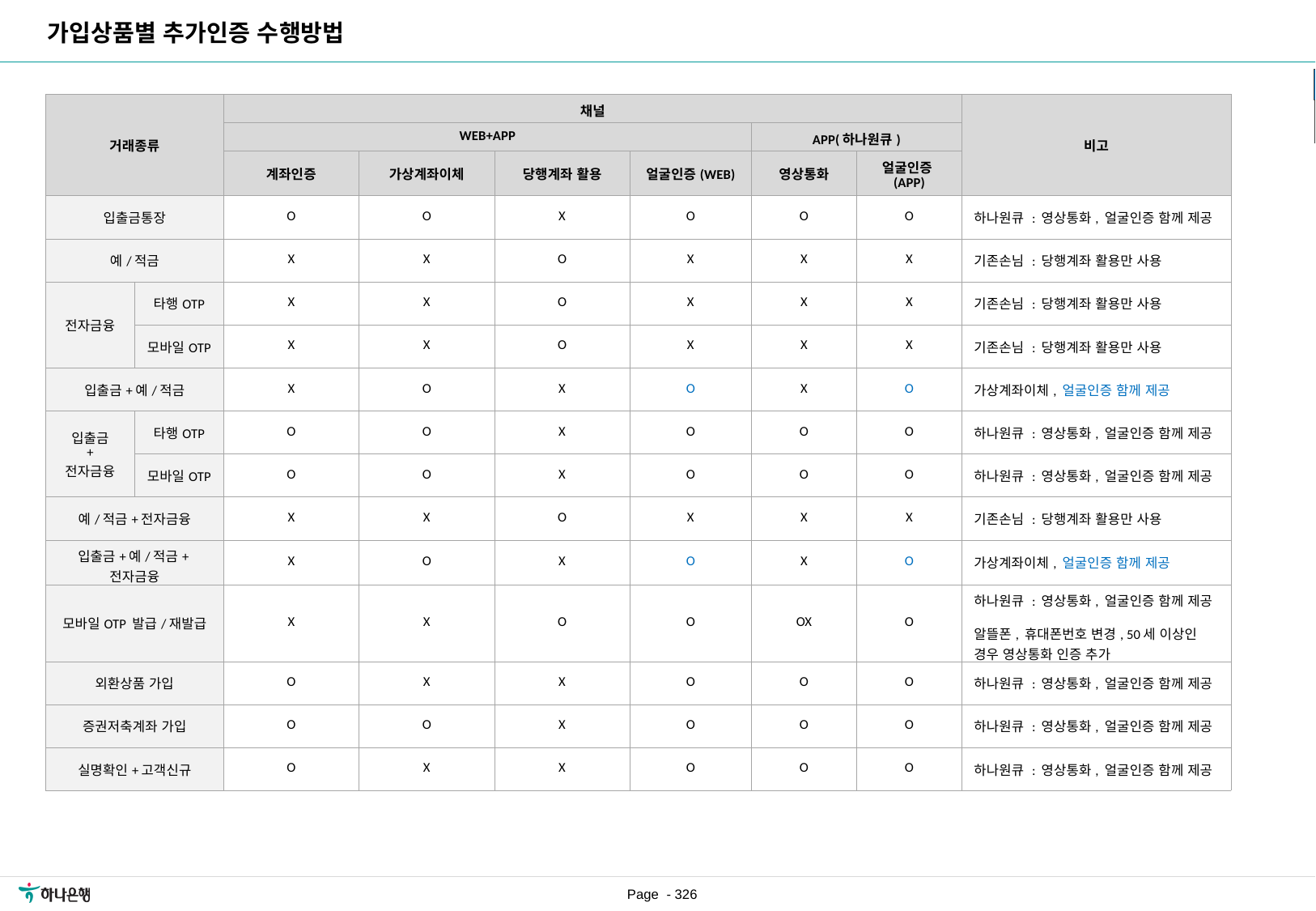

가입상품별 추가인증 수행방법
[수정요약] 2023.07.12
AS-IS 확인하여 기존 문서내용 수정
(파란색 텍스트)
| 거래종류 |  | 채널 |  |  |  |  |  | 비고 |
| --- | --- | --- | --- | --- | --- | --- | --- | --- |
|  |  | WEB+APP |  |  |  | APP(하나원큐) |  |  |
|  |  | 계좌인증 | 가상계좌이체 | 당행계좌 활용 | 얼굴인증(WEB) | 영상통화 | 얼굴인증(APP) |  |
| 입출금통장 |  | O | O | X | O | O | O | 하나원큐 : 영상통화, 얼굴인증 함께 제공 |
| 예/적금 |  | X | X | O | X | X | X | 기존손님 : 당행계좌 활용만 사용 |
| 전자금융 | 타행OTP | X | X | O | X | X | X | 기존손님 : 당행계좌 활용만 사용 |
|  | 모바일OTP | X | X | O | X | X | X | 기존손님 : 당행계좌 활용만 사용 |
| 입출금+예/적금 |  | X | O | X | O | X | O | 가상계좌이체, 얼굴인증 함께 제공 |
| 입출금 + 전자금융 | 타행OTP | O | O | X | O | O | O | 하나원큐 : 영상통화, 얼굴인증 함께 제공 |
|  | 모바일OTP | O | O | X | O | O | O | 하나원큐 : 영상통화, 얼굴인증 함께 제공 |
| 예/적금+전자금융 |  | X | X | O | X | X | X | 기존손님 : 당행계좌 활용만 사용 |
| 입출금+예/적금+전자금융 |  | X | O | X | O | X | O | 가상계좌이체, 얼굴인증 함께 제공 |
| 모바일OTP 발급/재발급 |  | X | X | O | O | OX | O | 하나원큐 : 영상통화, 얼굴인증 함께 제공 알뜰폰, 휴대폰번호 변경, 50세 이상인 경우 영상통화 인증 추가 |
| 외환상품 가입 |  | O | X | X | O | O | O | 하나원큐 : 영상통화, 얼굴인증 함께 제공 |
| 증권저축계좌 가입 |  | O | O | X | O | O | O | 하나원큐 : 영상통화, 얼굴인증 함께 제공 |
| 실명확인+고객신규 |  | O | X | X | O | O | O | 하나원큐 : 영상통화, 얼굴인증 함께 제공 |